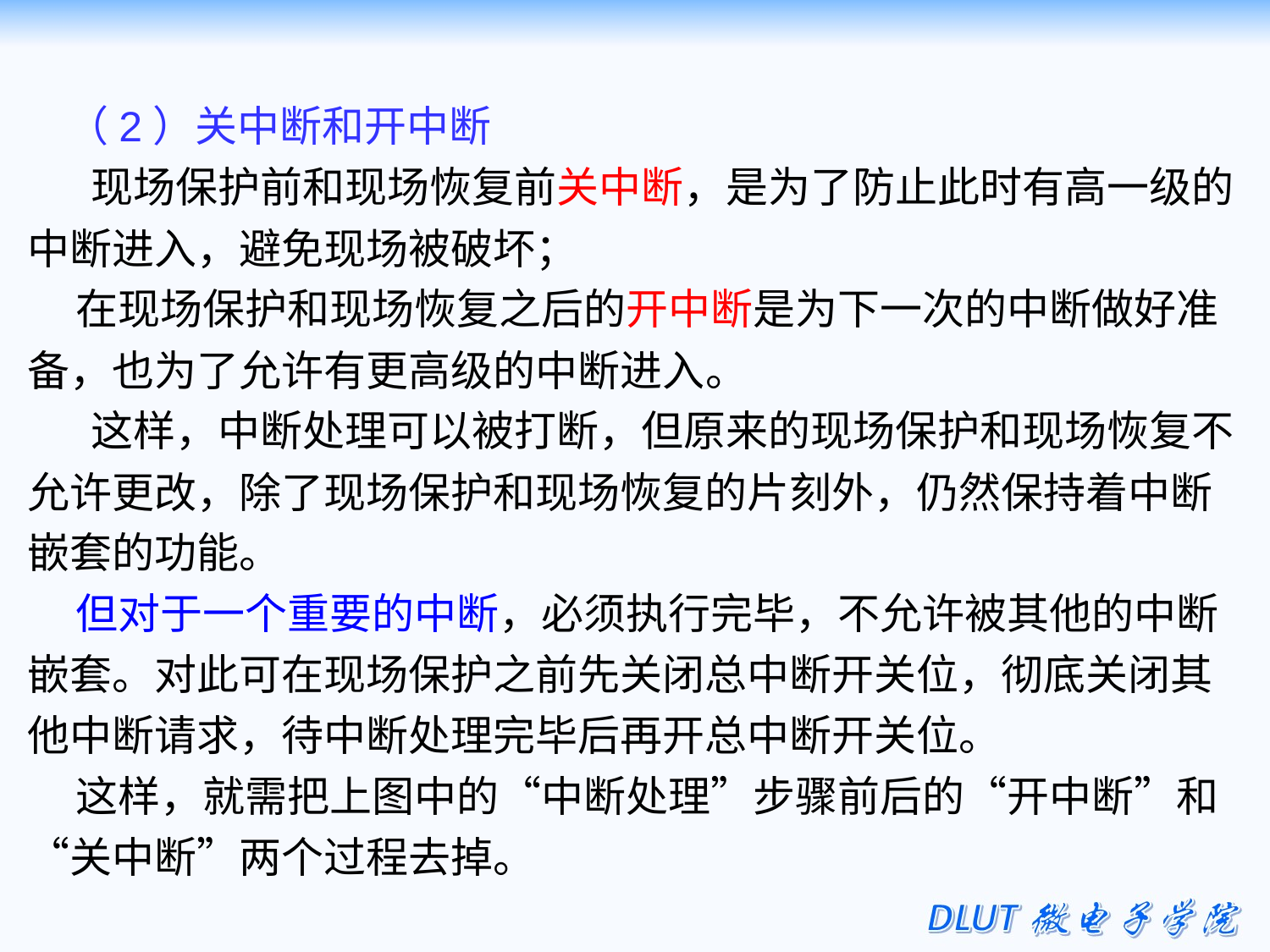

（2）关中断和开中断
现场保护前和现场恢复前关中断，是为了防止此时有高一级的中断进入，避免现场被破坏；
    在现场保护和现场恢复之后的开中断是为下一次的中断做好准备，也为了允许有更高级的中断进入。
这样，中断处理可以被打断，但原来的现场保护和现场恢复不允许更改，除了现场保护和现场恢复的片刻外，仍然保持着中断嵌套的功能。
    但对于一个重要的中断，必须执行完毕，不允许被其他的中断嵌套。对此可在现场保护之前先关闭总中断开关位，彻底关闭其他中断请求，待中断处理完毕后再开总中断开关位。
    这样，就需把上图中的“中断处理”步骤前后的“开中断”和“关中断”两个过程去掉。